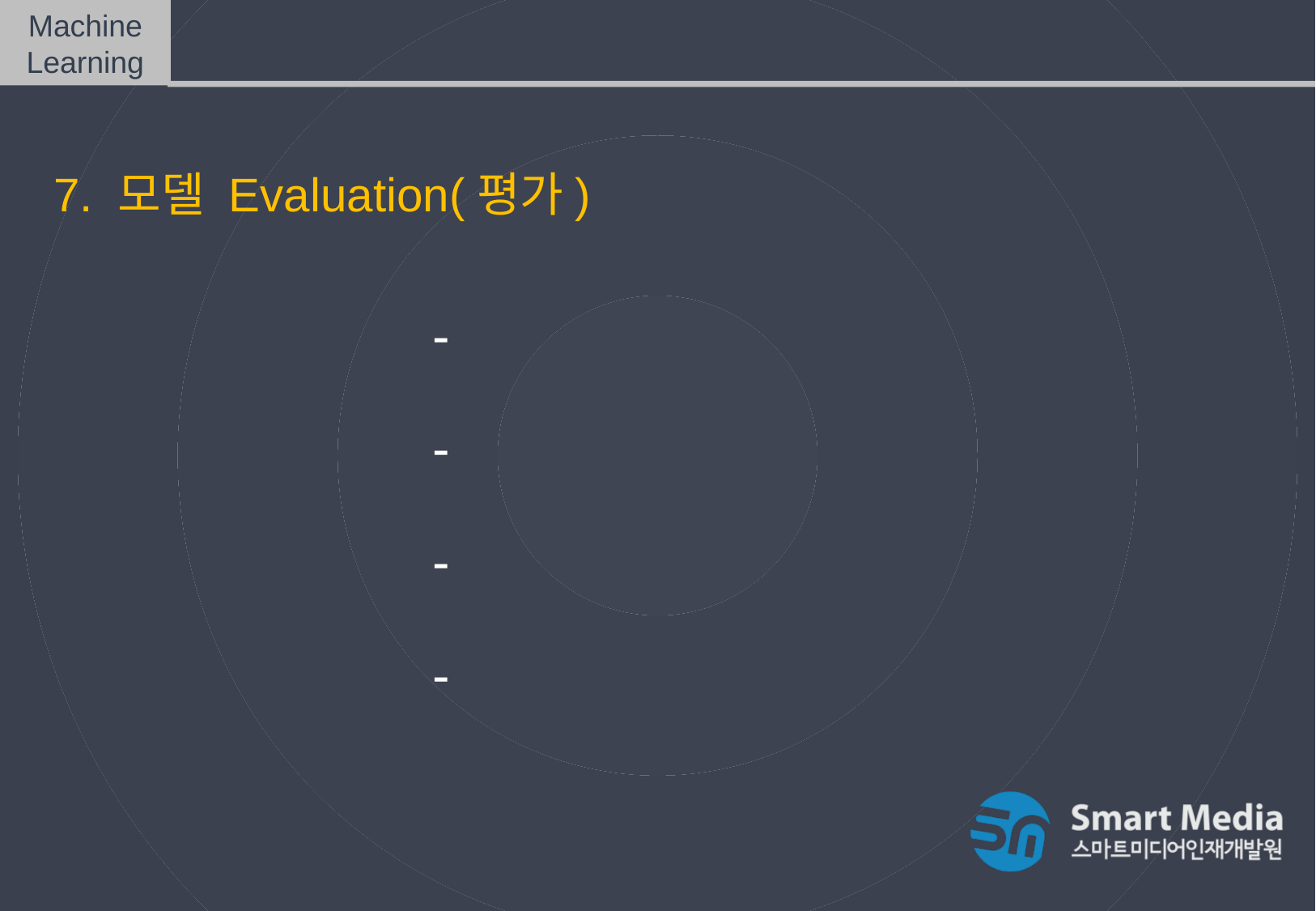

Machine Learning
머신러닝(Machine Learning) 과정

7. 모델 Evaluation(평가)
accuracy(정확도)

recall(재현율)

precision(정밀도)

f1 score